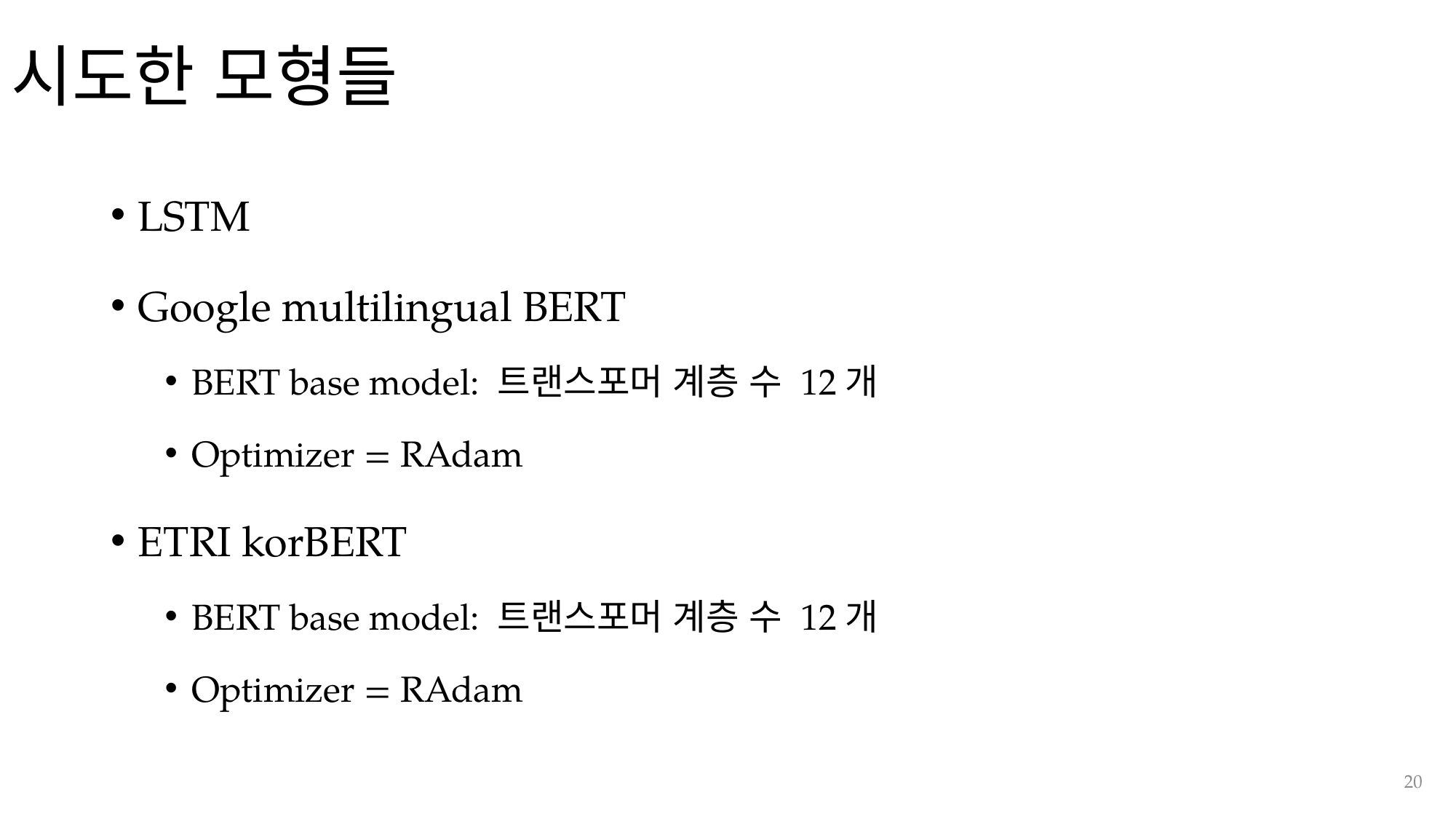

# 시도한 모형들
LSTM
Google multilingual BERT
BERT base model: 트랜스포머 계층 수 12개
Optimizer = RAdam
ETRI korBERT
BERT base model: 트랜스포머 계층 수 12개
Optimizer = RAdam

20